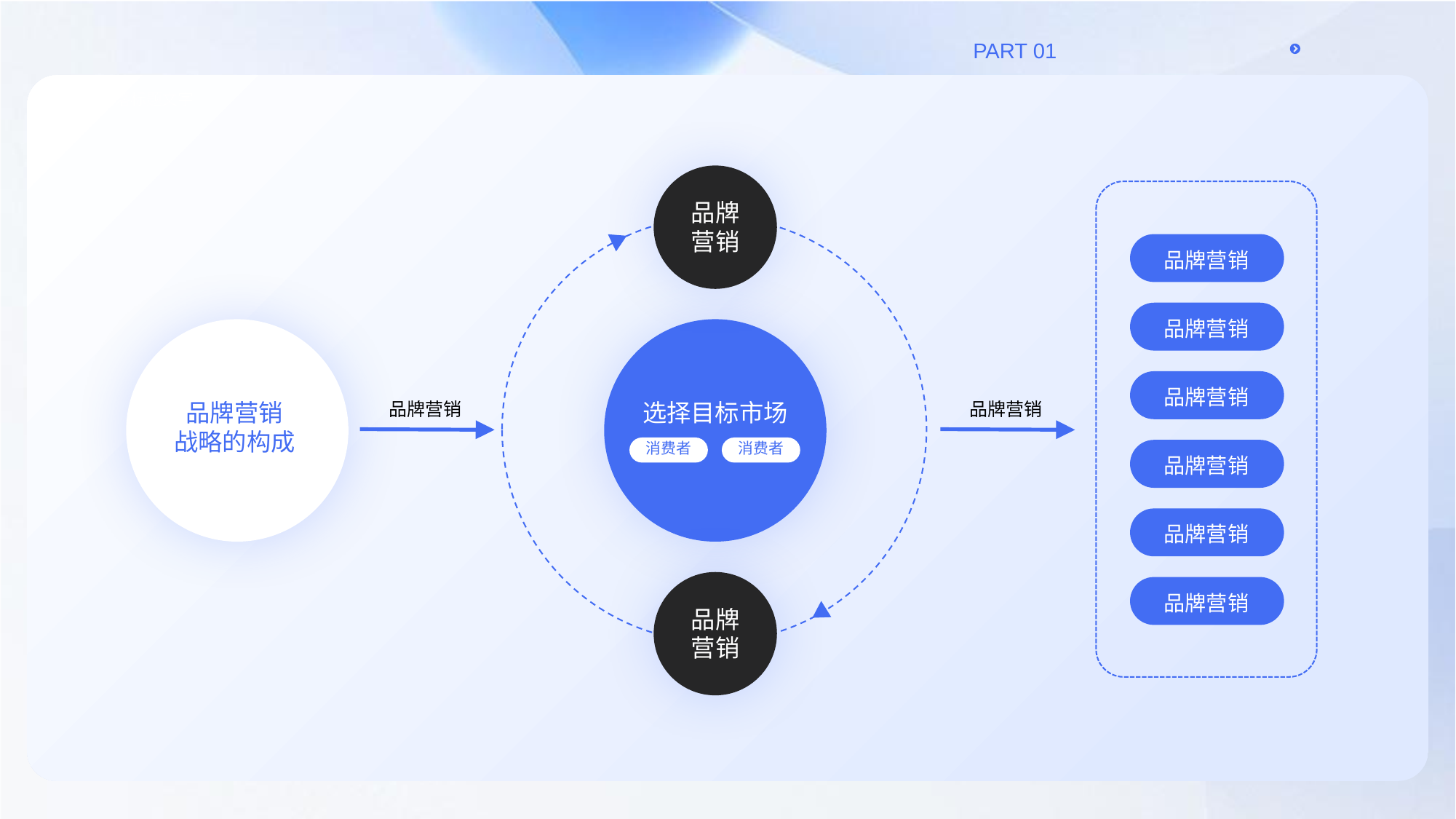

品牌营销

品牌营销

品牌营销

品牌营销
品牌营销
战略的构成
品牌营销
选择目标市场
品牌营销
消费者
消费者

品牌营销

品牌营销

品牌营销
品牌营销